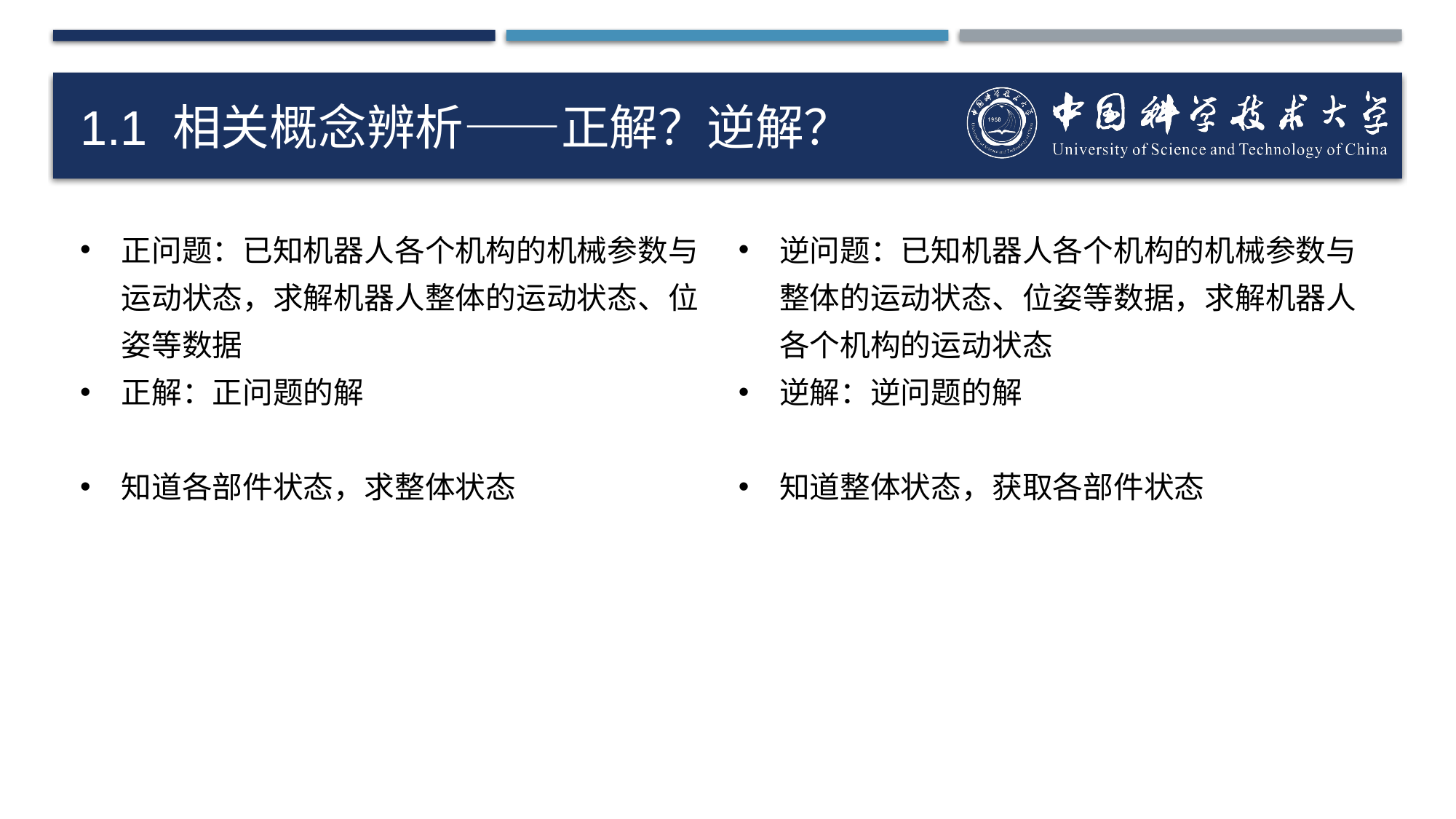

# 1.1 相关概念辨析——正解？逆解？
正问题：已知机器人各个机构的机械参数与运动状态，求解机器人整体的运动状态、位姿等数据
正解：正问题的解

知道各部件状态，求整体状态
逆问题：已知机器人各个机构的机械参数与整体的运动状态、位姿等数据，求解机器人各个机构的运动状态
逆解：逆问题的解

知道整体状态，获取各部件状态